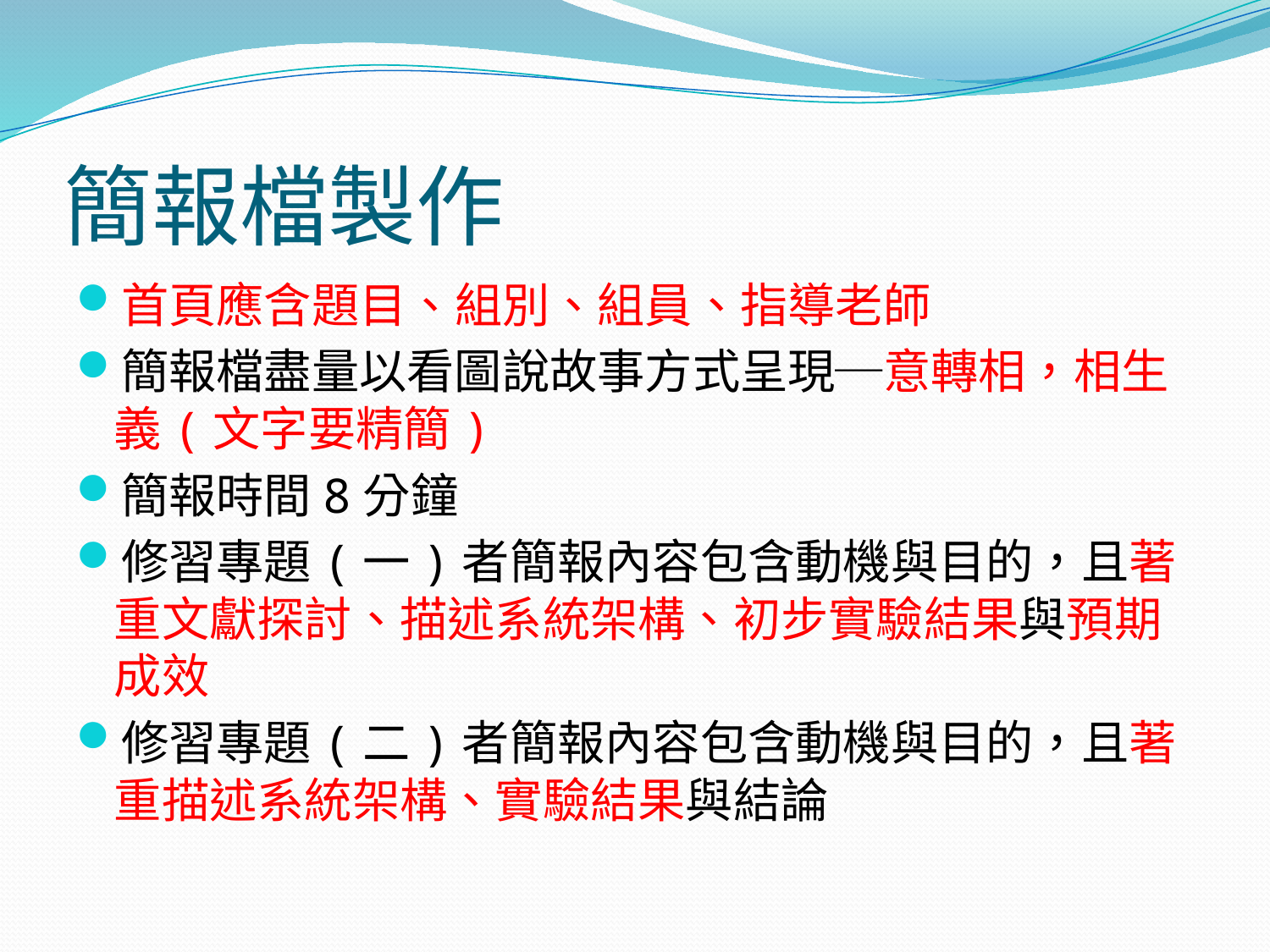

# 簡報檔製作
首頁應含題目、組別、組員、指導老師
簡報檔盡量以看圖說故事方式呈現─意轉相，相生義(文字要精簡)
簡報時間8分鐘
修習專題(一)者簡報內容包含動機與目的，且著重文獻探討、描述系統架構、初步實驗結果與預期成效
修習專題(二)者簡報內容包含動機與目的，且著重描述系統架構、實驗結果與結論